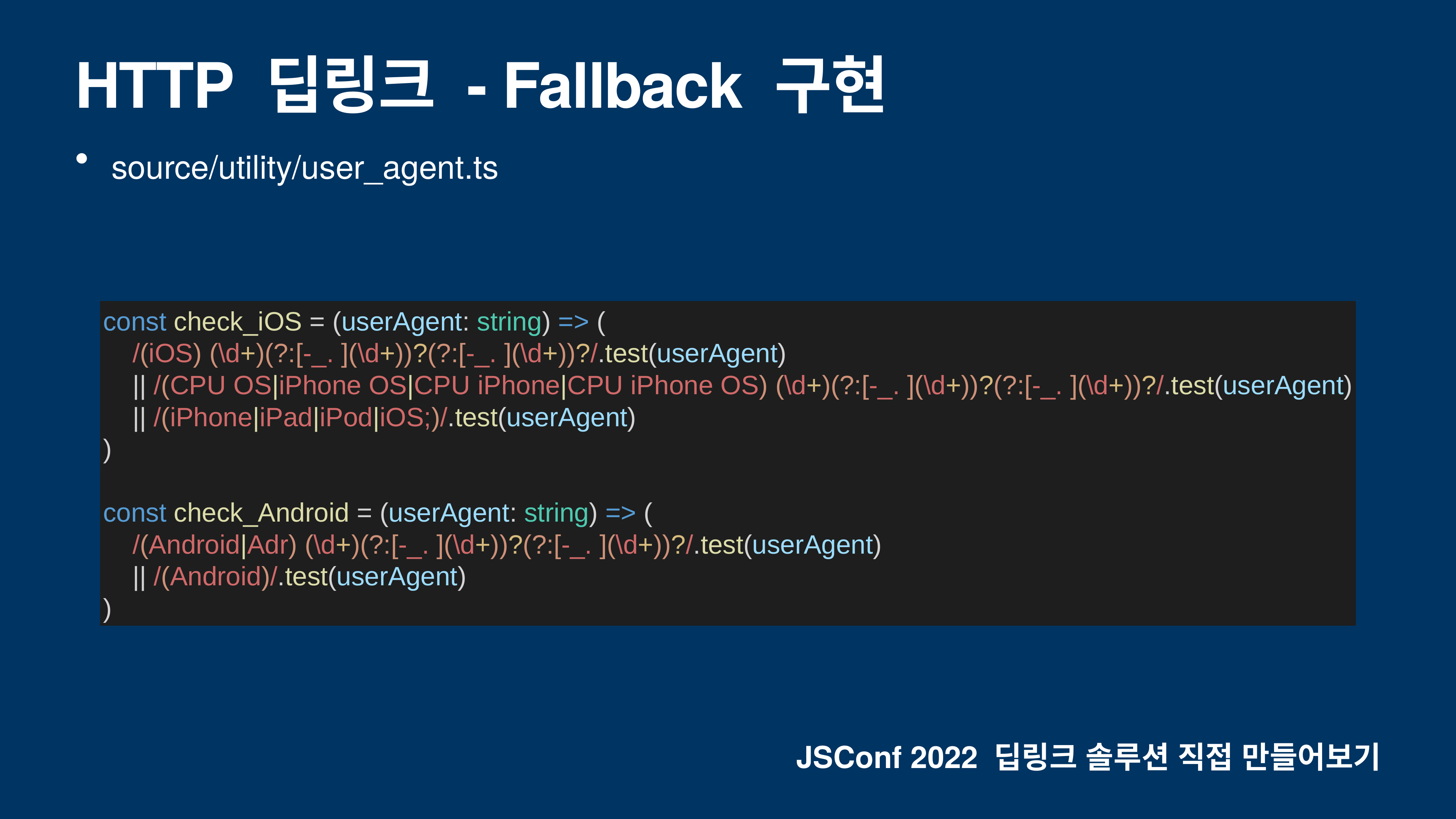

# HTTP 딥링크 - Fallback 구현
source/utility/user_agent.ts
const check_iOS = (userAgent: string) => (
    /(iOS) (\d+)(?:[-_. ](\d+))?(?:[-_. ](\d+))?/.test(userAgent)
    || /(CPU OS|iPhone OS|CPU iPhone|CPU iPhone OS) (\d+)(?:[-_. ](\d+))?(?:[-_. ](\d+))?/.test(userAgent)
    || /(iPhone|iPad|iPod|iOS;)/.test(userAgent)
)

const check_Android = (userAgent: string) => (
    /(Android|Adr) (\d+)(?:[-_. ](\d+))?(?:[-_. ](\d+))?/.test(userAgent)
    || /(Android)/.test(userAgent)
)
JSConf 2022 딥링크 솔루션 직접 만들어보기